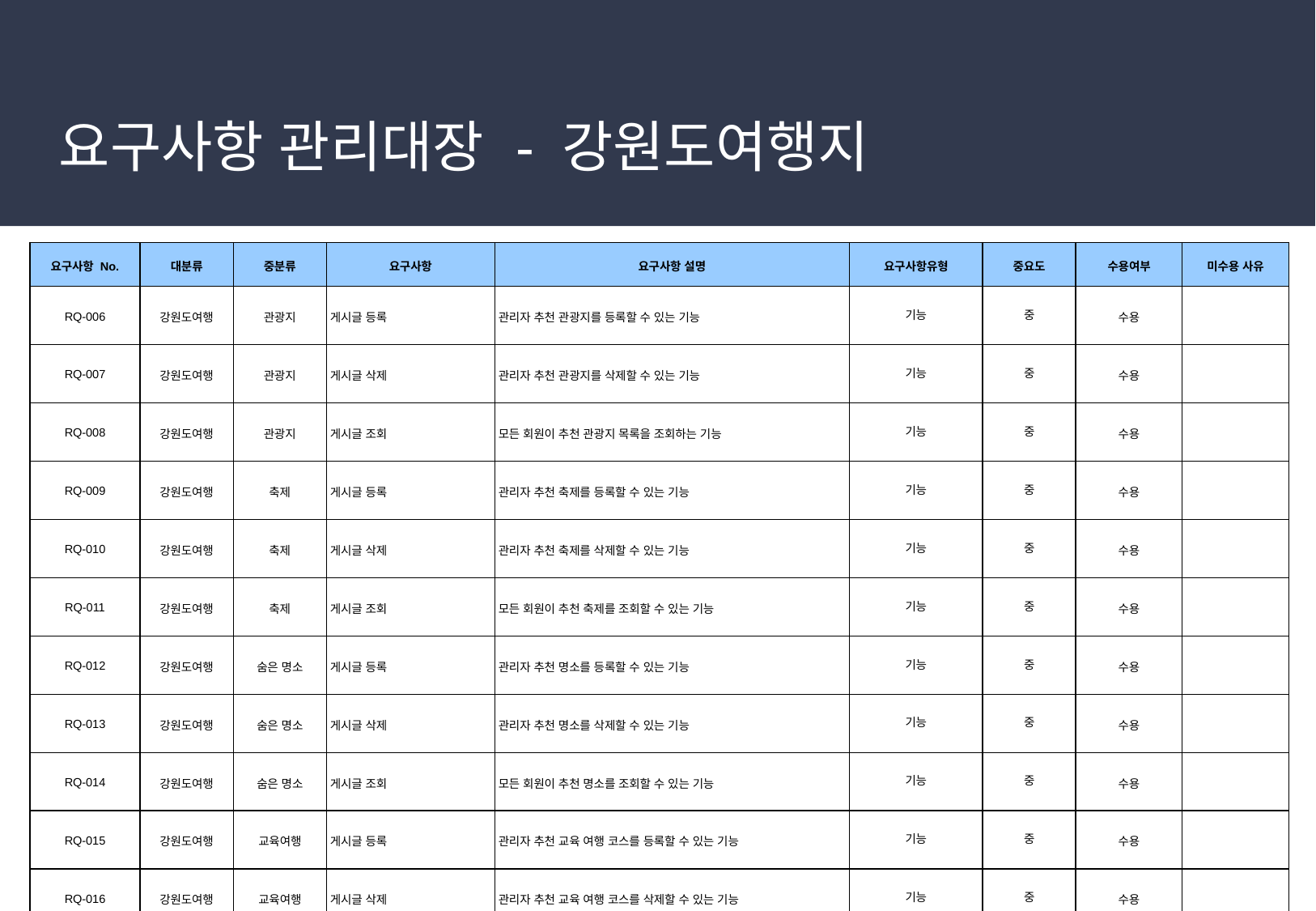

# 요구사항 관리대장 - 강원도여행지
| 요구사항 No. | 대분류 | 중분류 | 요구사항 | 요구사항 설명 | 요구사항유형 | 중요도 | 수용여부 | 미수용 사유 |
| --- | --- | --- | --- | --- | --- | --- | --- | --- |
| RQ-006 | 강원도여행 | 관광지 | 게시글 등록 | 관리자 추천 관광지를 등록할 수 있는 기능 | 기능 | 중 | 수용 |  |
| RQ-007 | 강원도여행 | 관광지 | 게시글 삭제 | 관리자 추천 관광지를 삭제할 수 있는 기능 | 기능 | 중 | 수용 |  |
| RQ-008 | 강원도여행 | 관광지 | 게시글 조회 | 모든 회원이 추천 관광지 목록을 조회하는 기능 | 기능 | 중 | 수용 |  |
| RQ-009 | 강원도여행 | 축제 | 게시글 등록 | 관리자 추천 축제를 등록할 수 있는 기능 | 기능 | 중 | 수용 |  |
| RQ-010 | 강원도여행 | 축제 | 게시글 삭제 | 관리자 추천 축제를 삭제할 수 있는 기능 | 기능 | 중 | 수용 |  |
| RQ-011 | 강원도여행 | 축제 | 게시글 조회 | 모든 회원이 추천 축제를 조회할 수 있는 기능 | 기능 | 중 | 수용 |  |
| RQ-012 | 강원도여행 | 숨은 명소 | 게시글 등록 | 관리자 추천 명소를 등록할 수 있는 기능 | 기능 | 중 | 수용 |  |
| RQ-013 | 강원도여행 | 숨은 명소 | 게시글 삭제 | 관리자 추천 명소를 삭제할 수 있는 기능 | 기능 | 중 | 수용 |  |
| RQ-014 | 강원도여행 | 숨은 명소 | 게시글 조회 | 모든 회원이 추천 명소를 조회할 수 있는 기능 | 기능 | 중 | 수용 |  |
| RQ-015 | 강원도여행 | 교육여행 | 게시글 등록 | 관리자 추천 교육 여행 코스를 등록할 수 있는 기능 | 기능 | 중 | 수용 |  |
| RQ-016 | 강원도여행 | 교육여행 | 게시글 삭제 | 관리자 추천 교육 여행 코스를 삭제할 수 있는 기능 | 기능 | 중 | 수용 |  |
| RQ-017 | 강원도여행 | 교육여행 | 게시글 조회 | 모든 회원이 추천 교육 여행 코스를 조회할 수 있는 기능 | 기능 | 중 | 수용 |  |